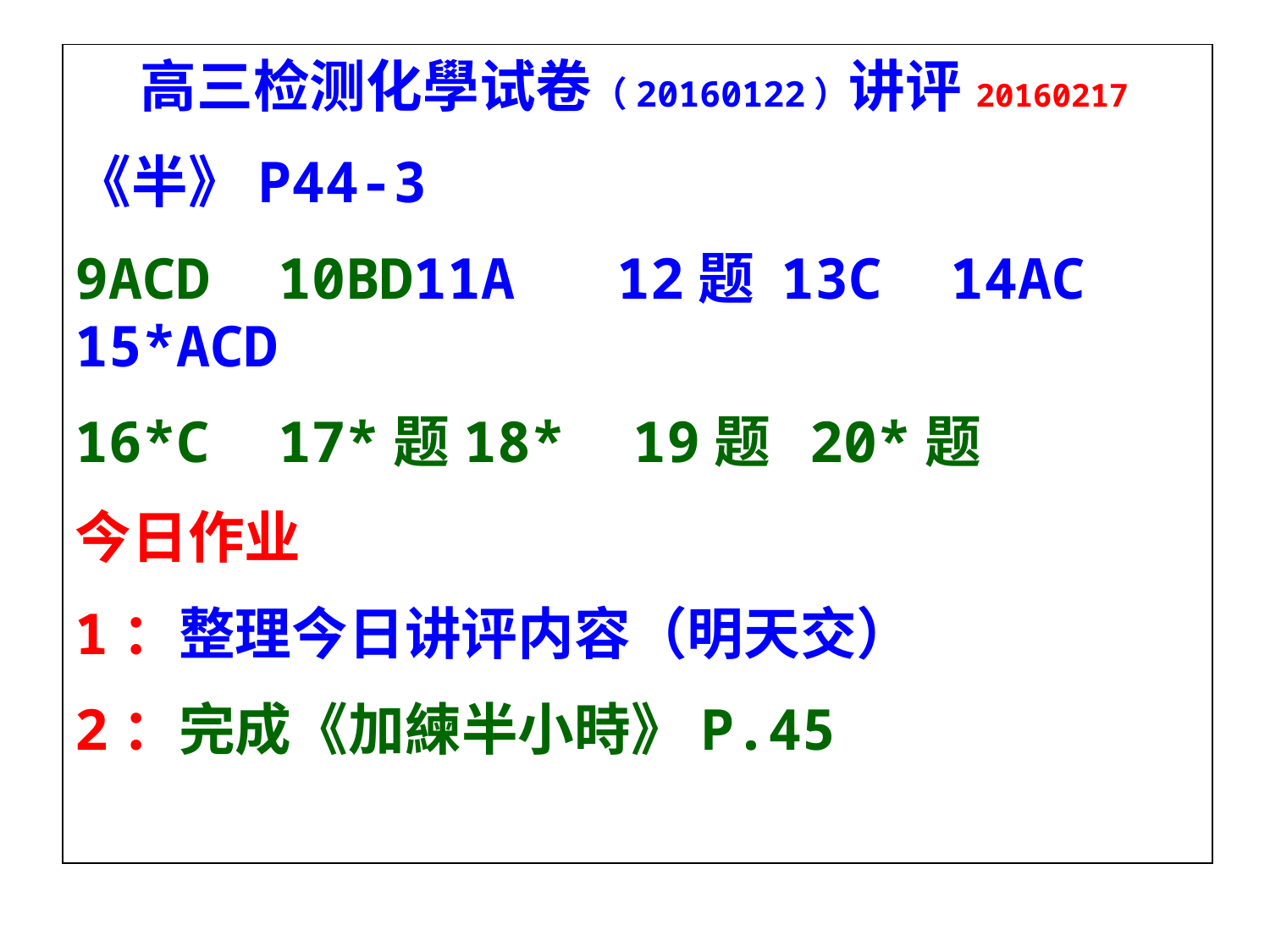

高三检测化學试卷（20160122）讲评20160217
《半》P44-3
9ACD  10BD11A   12题 13C  14AC  15*ACD
16*C  17*题18*  19题  20*题
今日作业
1：整理今日讲评内容（明天交）
2：完成《加練半小時》P.45